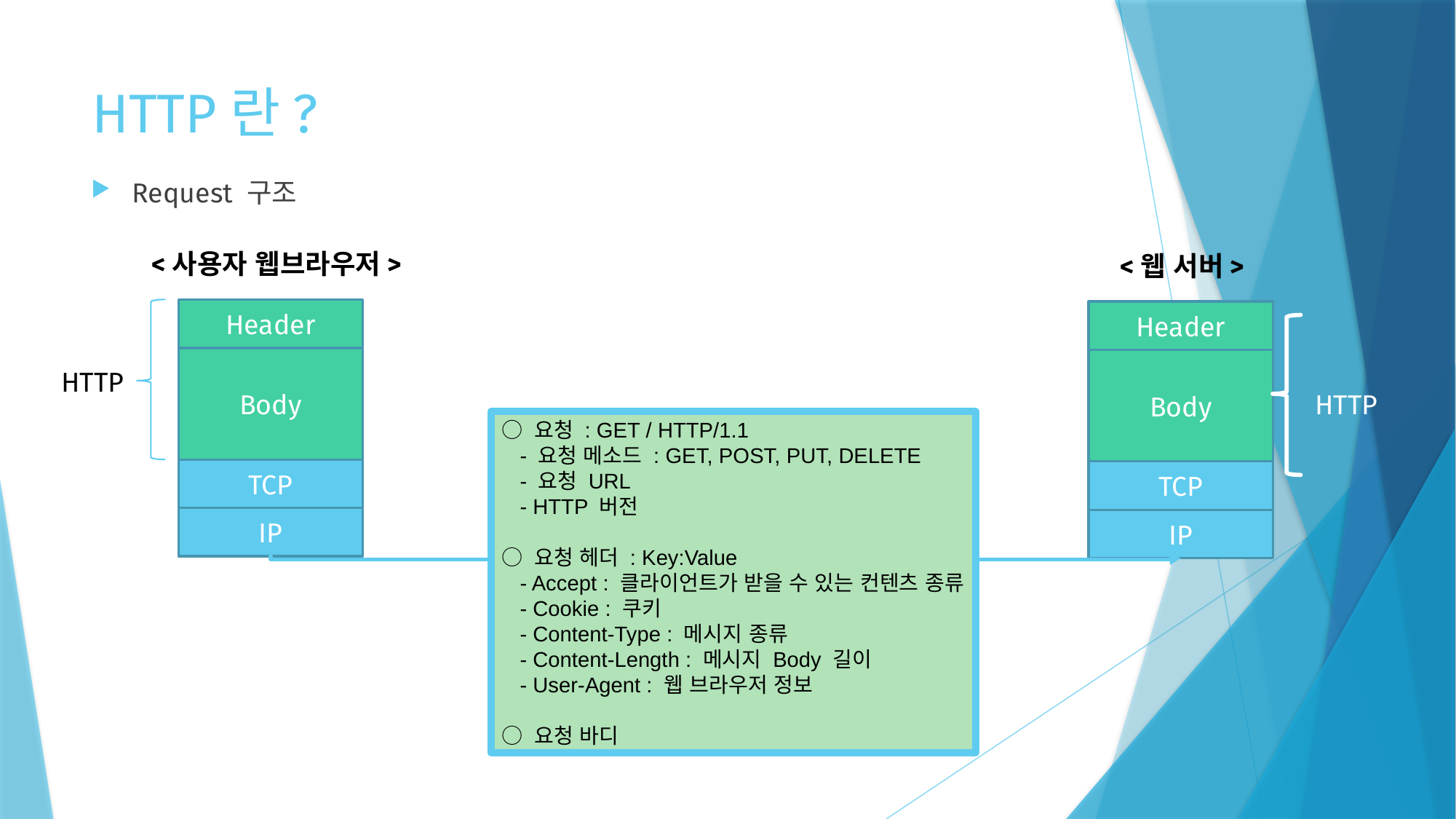

# HTTP란?
Request 구조
<사용자 웹브라우저>
<웹 서버>

Header
Header

Body
Body
HTTP
HTTP
○ 요청 : GET / HTTP/1.1
   - 요청 메소드 : GET, POST, PUT, DELETE
   - 요청 URL
   - HTTP 버전

○ 요청 헤더 : Key:Value
   - Accept : 클라이언트가 받을 수 있는 컨텐츠 종류
   - Cookie : 쿠키
   - Content-Type : 메시지 종류
   - Content-Length : 메시지 Body 길이
   - User-Agent : 웹 브라우저 정보

○ 요청 바디
TCP
TCP
IP
IP